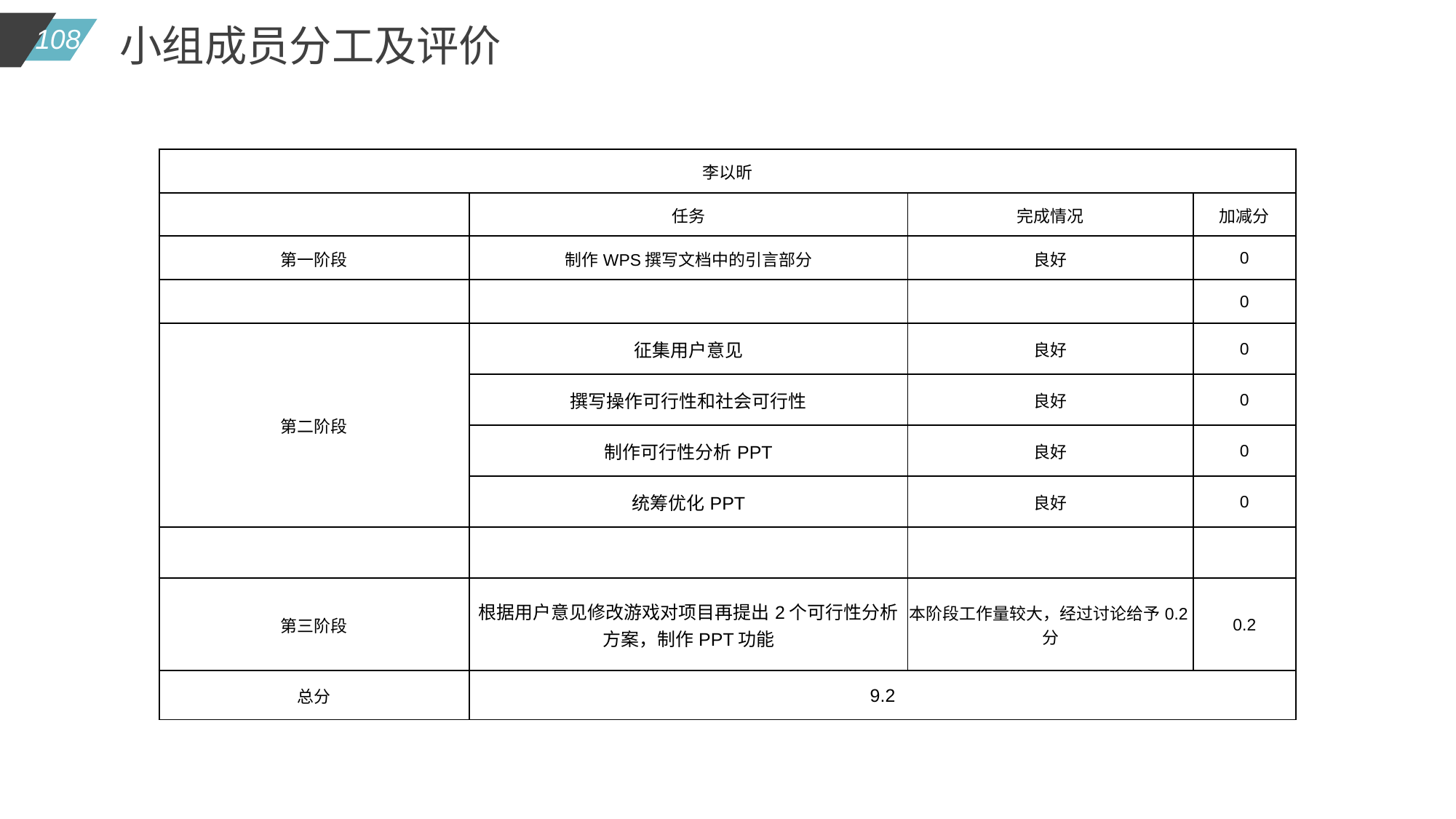

小组成员分工及评价
| 李以昕 |  |  |  |
| --- | --- | --- | --- |
|  | 任务 | 完成情况 | 加减分 |
| 第一阶段 | 制作WPS撰写文档中的引言部分 | 良好 | 0 |
|  |  |  | 0 |
| 第二阶段 | 征集用户意见 | 良好 | 0 |
|  | 撰写操作可行性和社会可行性 | 良好 | 0 |
|  | 制作可行性分析PPT | 良好 | 0 |
|  | 统筹优化PPT | 良好 | 0 |
|  |  |  |  |
| 第三阶段 | 根据用户意见修改游戏对项目再提出2个可行性分析方案，制作PPT功能 | 本阶段工作量较大，经过讨论给予0.2分 | 0.2 |
| 总分 | 9.2 |  |  |